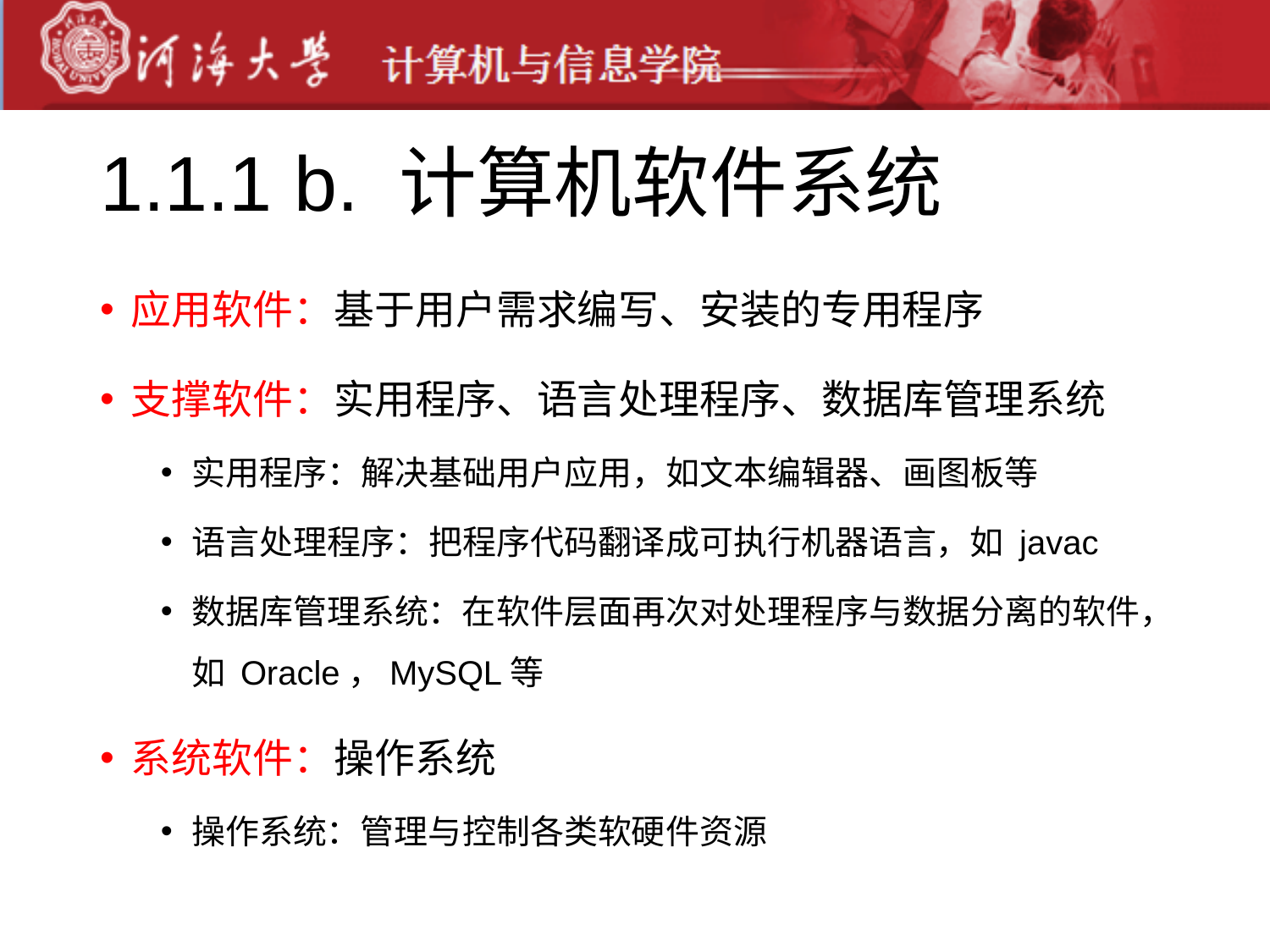

# 1.1.1 b. 计算机软件系统
应用软件：基于用户需求编写、安装的专用程序
支撑软件：实用程序、语言处理程序、数据库管理系统
实用程序：解决基础用户应用，如文本编辑器、画图板等
语言处理程序：把程序代码翻译成可执行机器语言，如 javac
数据库管理系统：在软件层面再次对处理程序与数据分离的软件，如 Oracle，MySQL等
系统软件：操作系统
操作系统：管理与控制各类软硬件资源